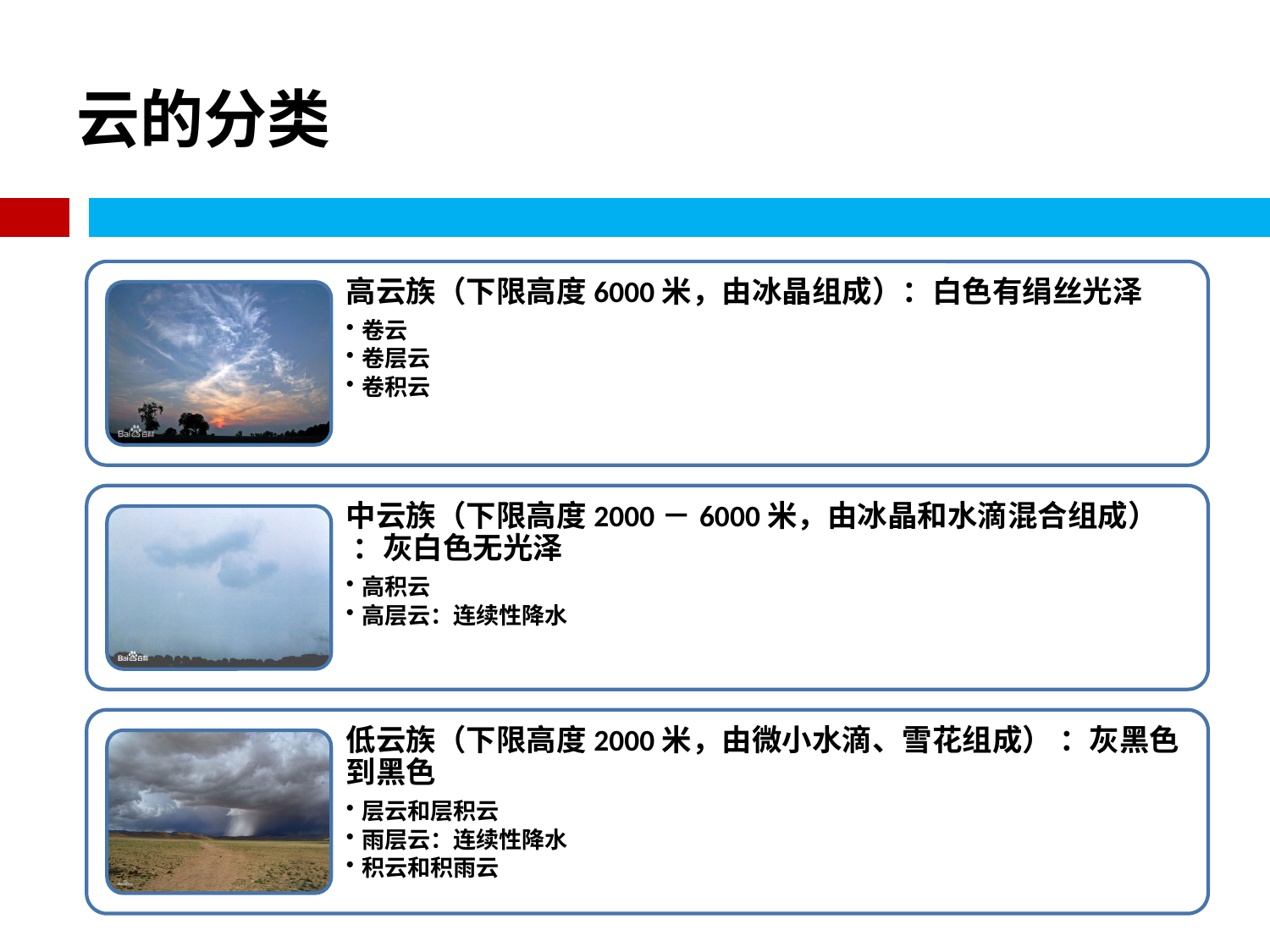

# 云的分类
高云族（下限高度6000米，由冰晶组成）：白色有绢丝光泽
卷云
卷层云
卷积云
中云族（下限高度2000－6000米，由冰晶和水滴混合组成） ：灰白色无光泽
高积云
高层云：连续性降水
低云族（下限高度2000米，由微小水滴、雪花组成） ：灰黑色到黑色
层云和层积云
雨层云：连续性降水
积云和积雨云